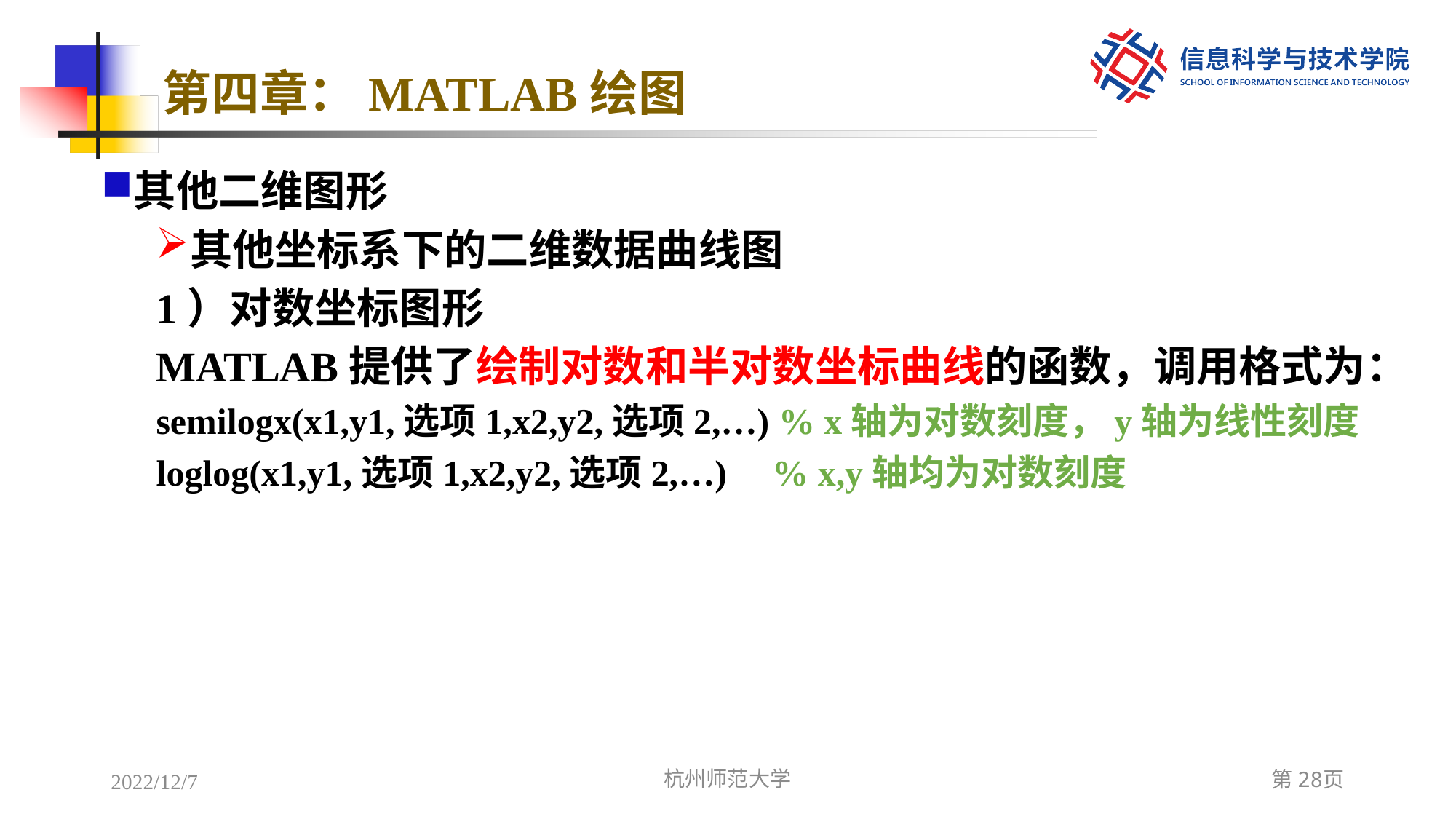

# 第四章：MATLAB绘图
其他二维图形
其他坐标系下的二维数据曲线图
1）对数坐标图形
MATLAB提供了绘制对数和半对数坐标曲线的函数，调用格式为：
semilogx(x1,y1,选项1,x2,y2,选项2,…) % x轴为对数刻度，y轴为线性刻度
loglog(x1,y1,选项1,x2,y2,选项2,…)     % x,y轴均为对数刻度

2022/12/7
杭州师范大学
第28页